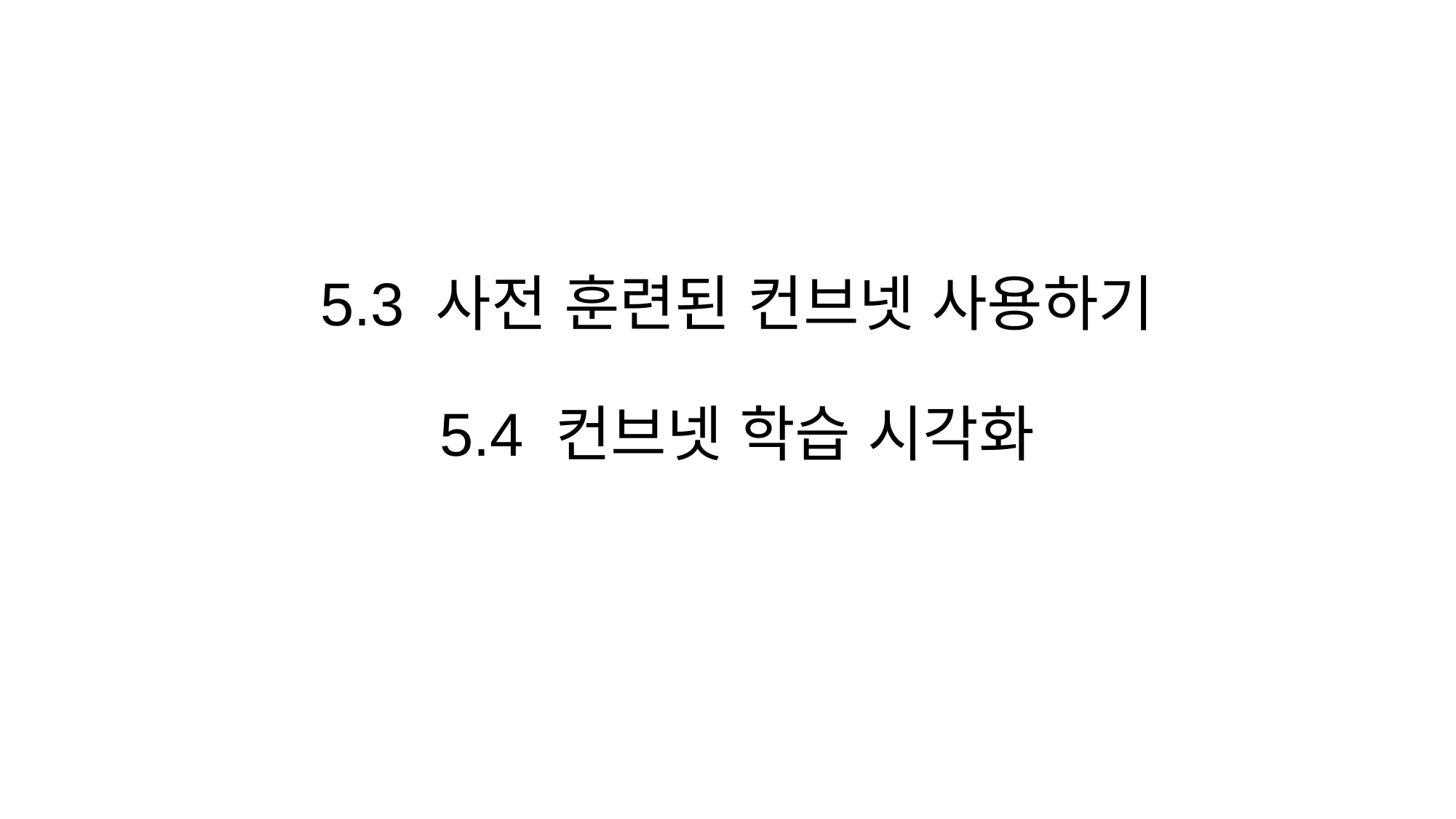

# 5.3 사전 훈련된 컨브넷 사용하기 5.4 컨브넷 학습 시각화